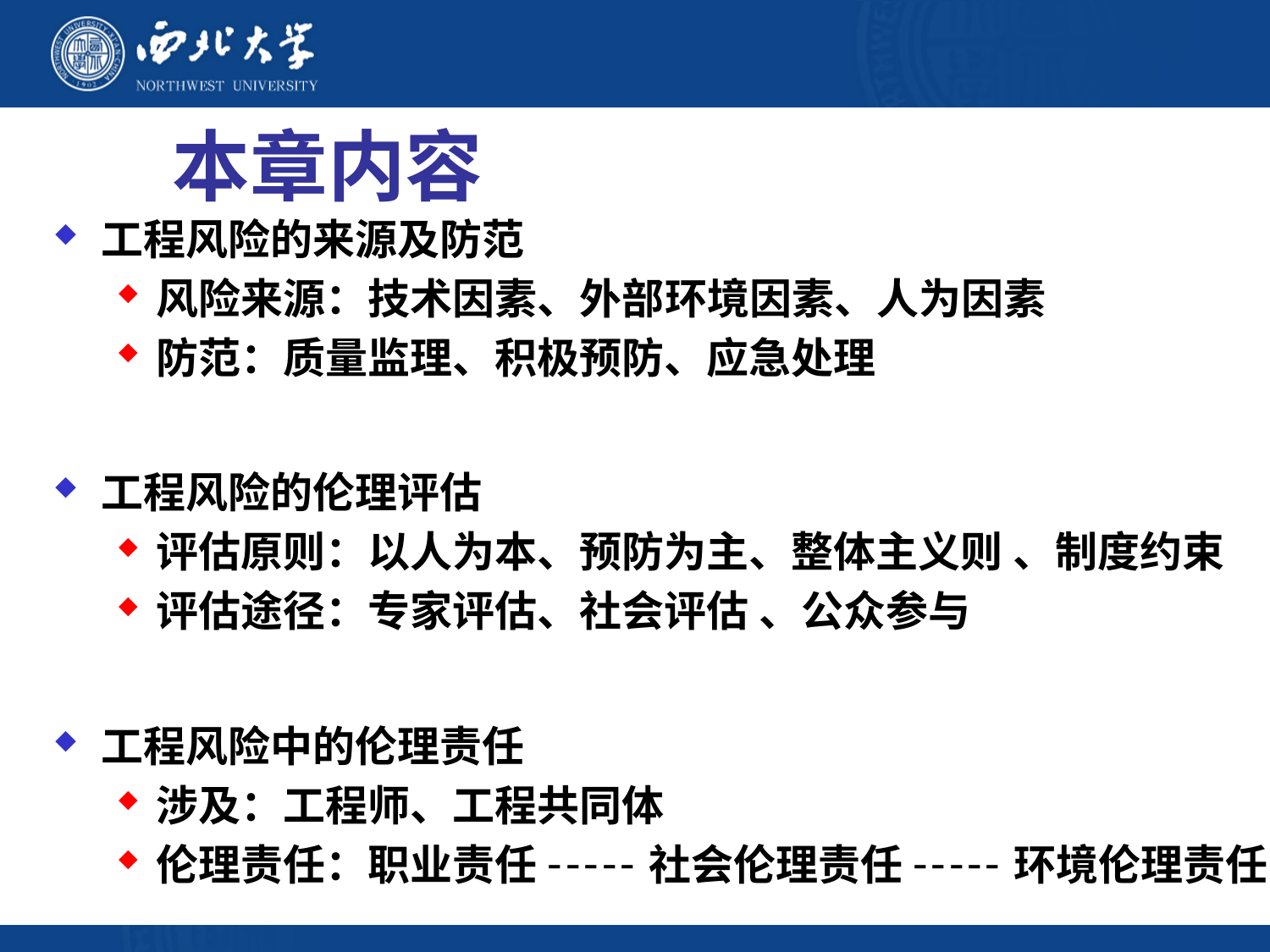

# 本章内容
工程风险的来源及防范
风险来源：技术因素、外部环境因素、人为因素
防范：质量监理、积极预防、应急处理

工程风险的伦理评估
评估原则：以人为本、预防为主、整体主义则 、制度约束
评估途径：专家评估、社会评估 、公众参与

工程风险中的伦理责任
涉及：工程师、工程共同体
伦理责任：职业责任-----社会伦理责任-----环境伦理责任